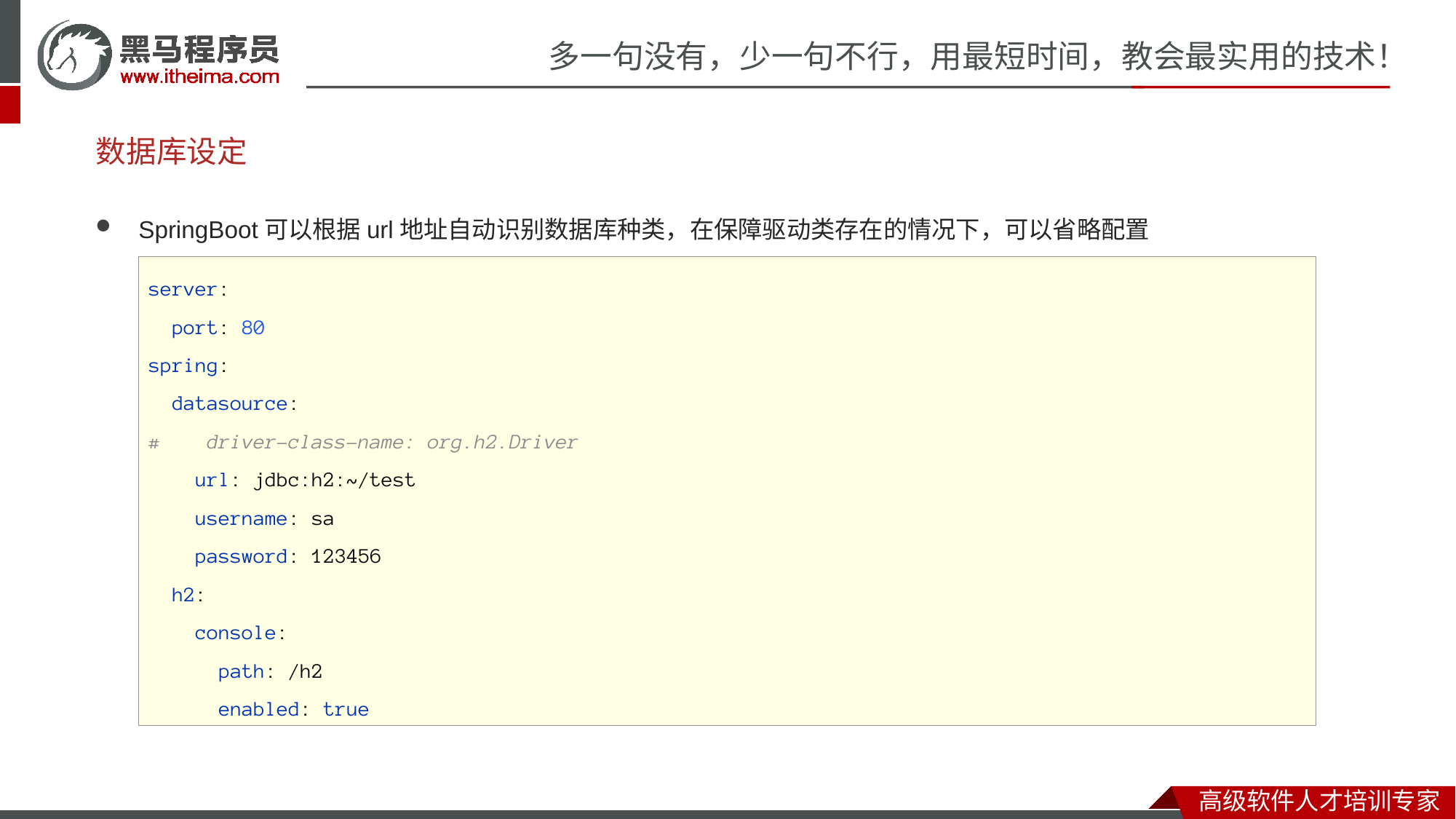

# 数据库设定
SpringBoot可以根据url地址自动识别数据库种类，在保障驱动类存在的情况下，可以省略配置

server:
  port: 80
spring:
  datasource:
#    driver-class-name: org.h2.Driver url: jdbc:h2:~/test username: sa password: 123456 h2: console: path: /h2 enabled: true